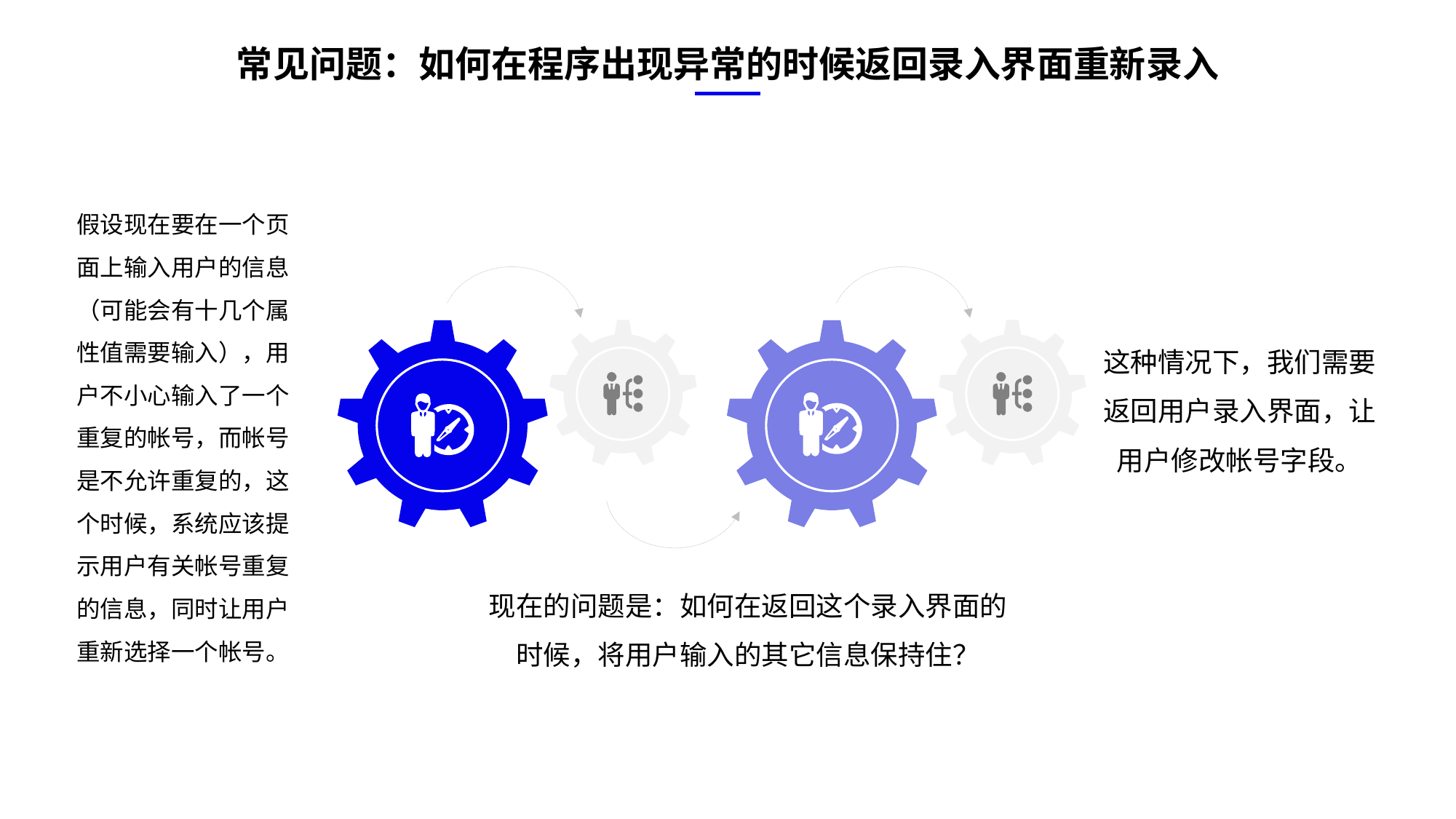

常见问题：如何在程序出现异常的时候返回录入界面重新录入
假设现在要在一个页面上输入用户的信息（可能会有十几个属性值需要输入），用户不小心输入了一个重复的帐号，而帐号是不允许重复的，这个时候，系统应该提示用户有关帐号重复的信息，同时让用户重新选择一个帐号。

这种情况下，我们需要返回用户录入界面，让用户修改帐号字段。

现在的问题是：如何在返回这个录入界面的时候，将用户输入的其它信息保持住？
e7d195523061f1c0ae0eb3eed39d2bcef4622b2499a05fe6567B54A876BEB457BD1EB8EBE9915191D1FA2E860D28D251AB291D9CBBDD28D4BD16020FD75D8281481517FC21E86E4C931520AFA1087E92E357E3DB373CA326F6F926B1A67F681E99E875FFD293B2C32B3919AE4D43F9436862A7DD54F9346DF3662D8AB7319030EF75D53FF682DE13